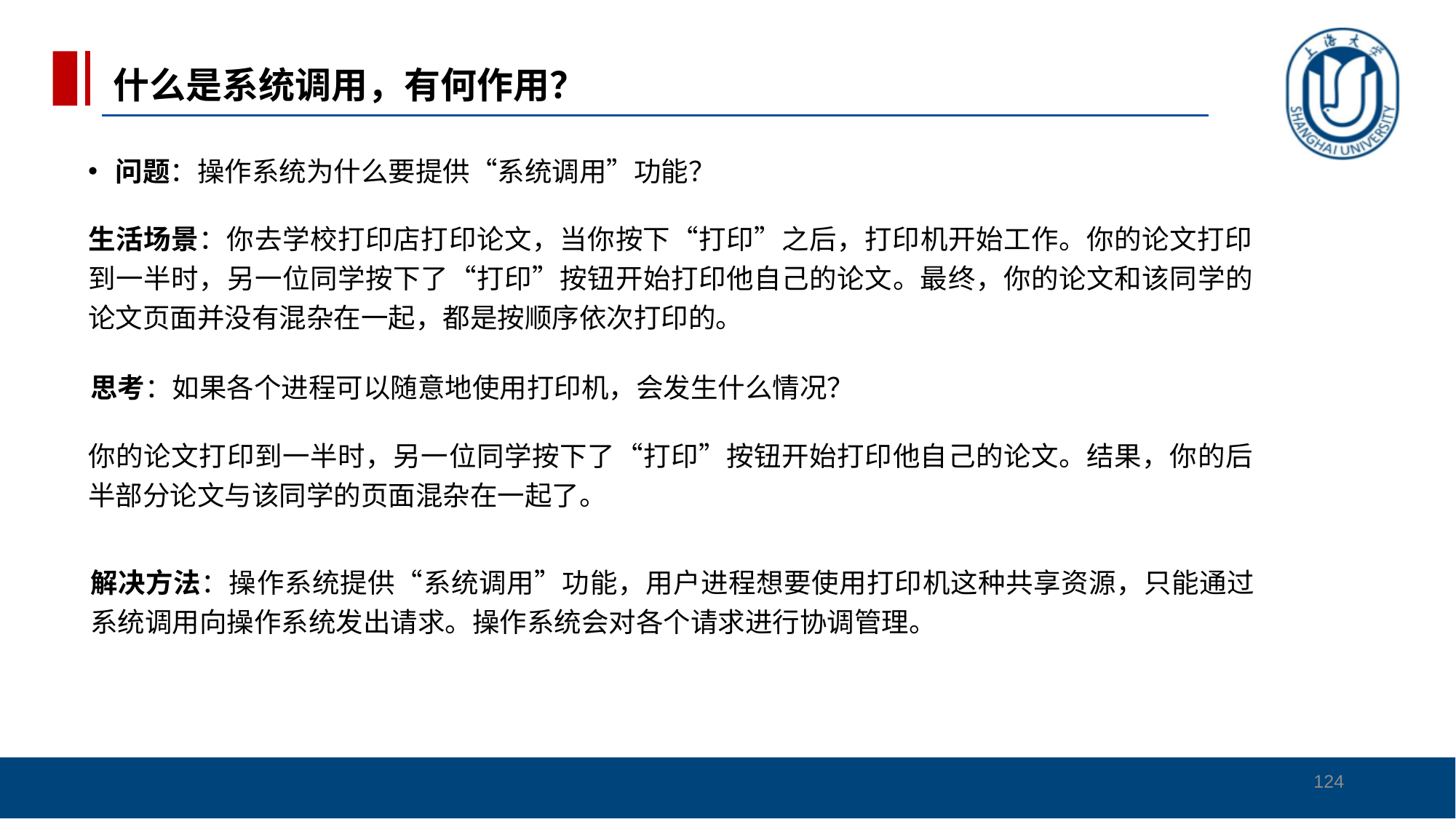

什么是系统调用，有何作用？
问题：操作系统为什么要提供“系统调用”功能？
生活场景：你去学校打印店打印论文，当你按下“打印”之后，打印机开始工作。你的论文打印到一半时，另一位同学按下了“打印”按钮开始打印他自己的论文。最终，你的论文和该同学的论文页面并没有混杂在一起，都是按顺序依次打印的。
思考：如果各个进程可以随意地使用打印机，会发生什么情况？
你的论文打印到一半时，另一位同学按下了“打印”按钮开始打印他自己的论文。结果，你的后半部分论文与该同学的页面混杂在一起了。
解决方法：操作系统提供“系统调用”功能，用户进程想要使用打印机这种共享资源，只能通过系统调用向操作系统发出请求。操作系统会对各个请求进行协调管理。
124